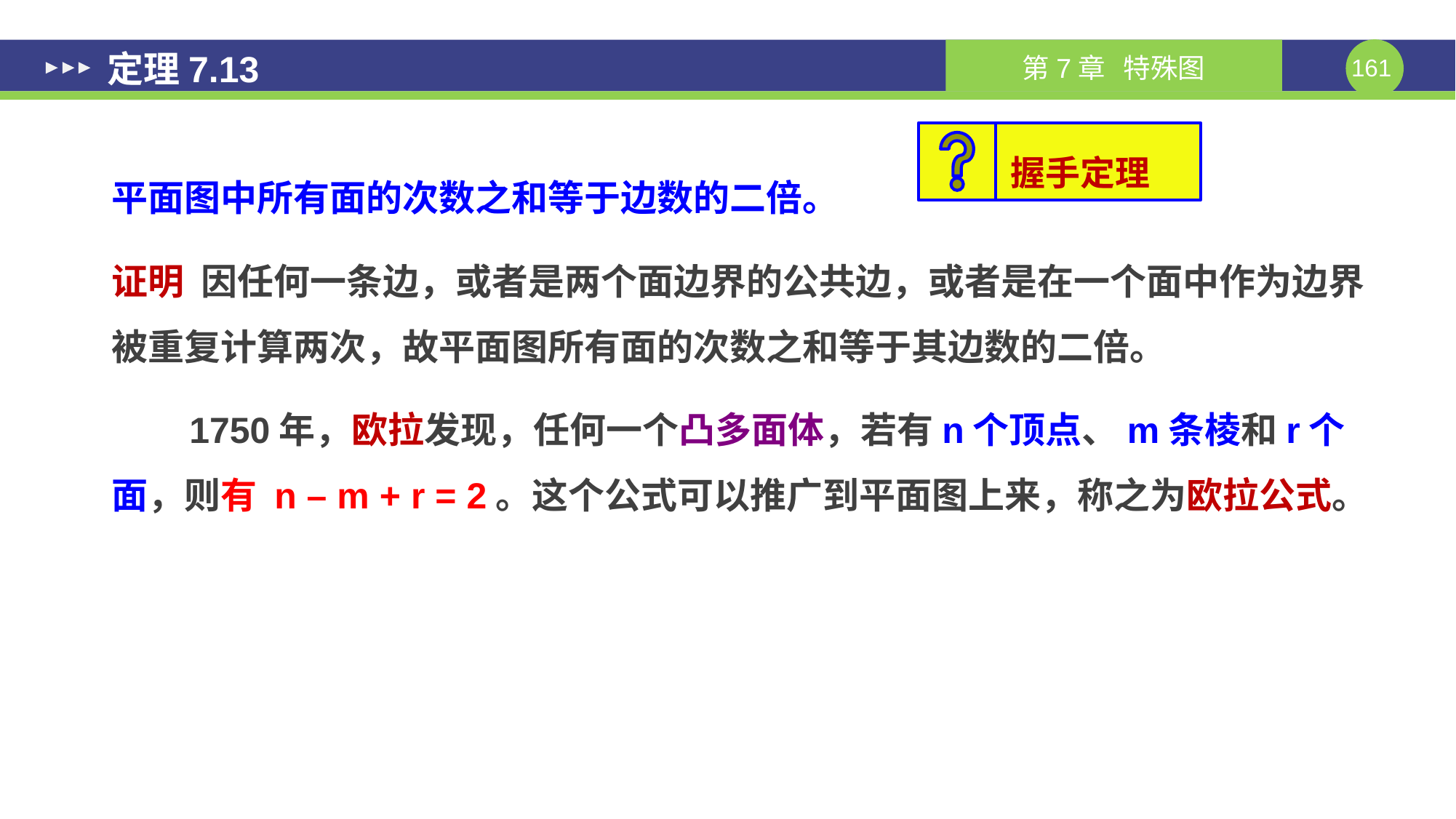

# 定理7.13

握手定理

平面图中所有面的次数之和等于边数的二倍。
证明  因任何一条边，或者是两个面边界的公共边，或者是在一个面中作为边界被重复计算两次，故平面图所有面的次数之和等于其边数的二倍。
1750年，欧拉发现，任何一个凸多面体，若有n个顶点、m条棱和r个面，则有 n – m + r = 2。这个公式可以推广到平面图上来，称之为欧拉公式。